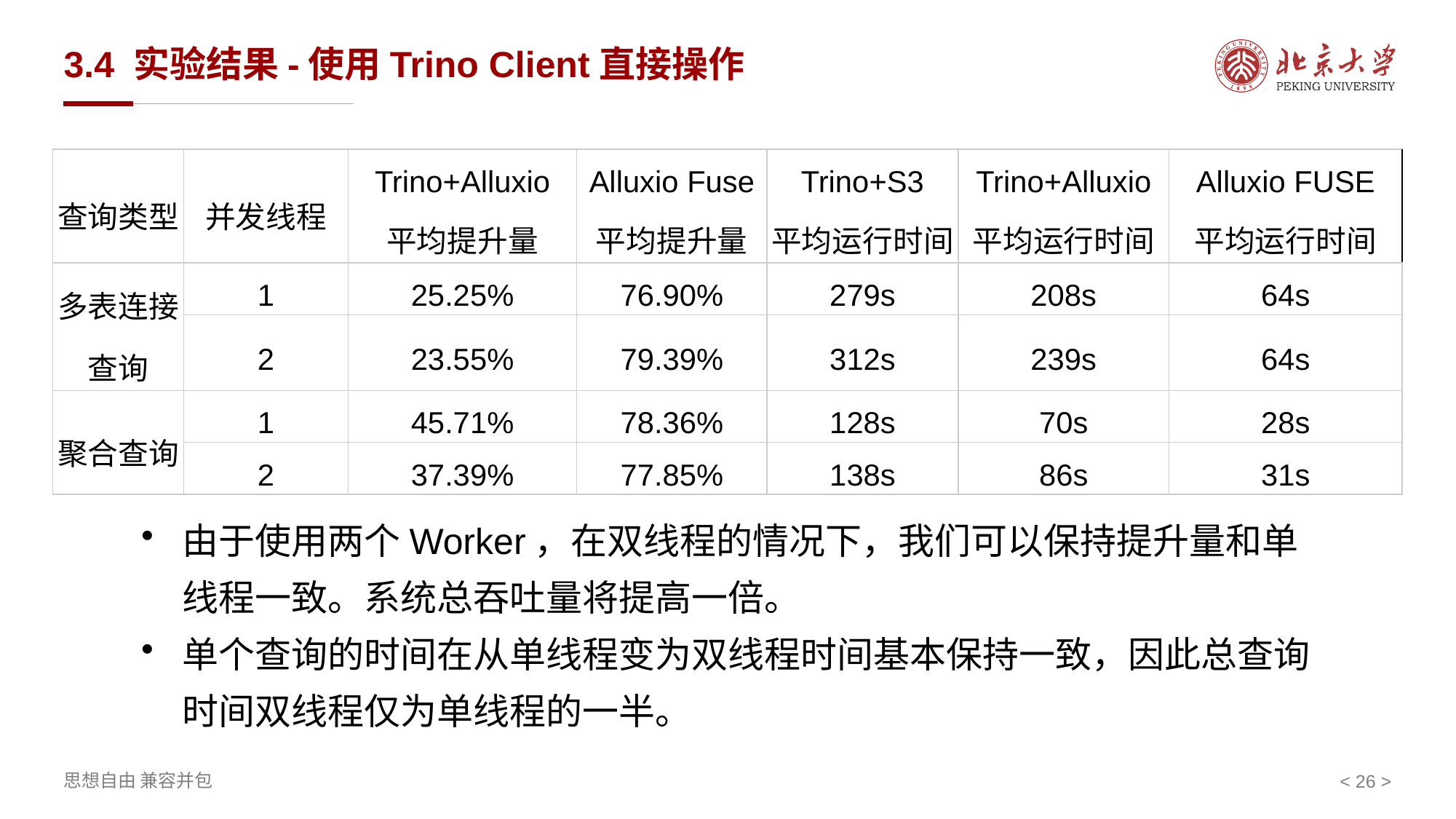

# 3.4 实验结果-使用Trino Client直接操作
| 查询类型 | 并发线程 | Trino+Alluxio 平均提升量 | Alluxio Fuse 平均提升量 | Trino+S3 平均运行时间 | Trino+Alluxio 平均运行时间 | Alluxio FUSE 平均运行时间 |
| --- | --- | --- | --- | --- | --- | --- |
| 多表连接查询 | 1 | 25.25% | 76.90% | 279s | 208s | 64s |
|  | 2 | 23.55% | 79.39% | 312s | 239s | 64s |
| 聚合查询 | 1 | 45.71% | 78.36% | 128s | 70s | 28s |
|  | 2 | 37.39% | 77.85% | 138s | 86s | 31s |
由于使用两个Worker，在双线程的情况下，我们可以保持提升量和单线程一致。系统总吞吐量将提高一倍。
单个查询的时间在从单线程变为双线程时间基本保持一致，因此总查询时间双线程仅为单线程的一半。
< 26 >